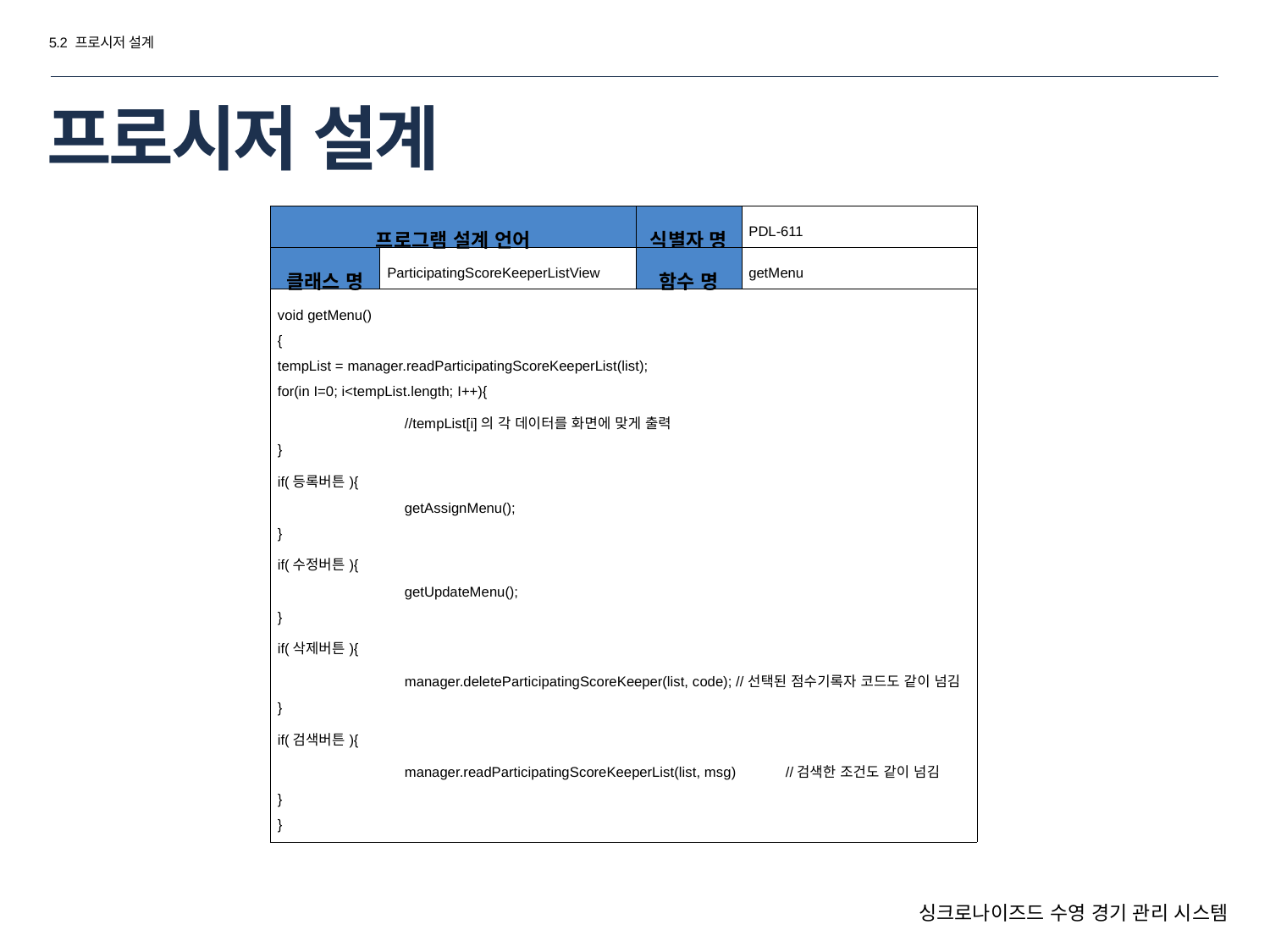

5.2 프로시저 설계
# 프로시저 설계
| 프로그램 설계 언어 |  | 식별자 명 | PDL-611 |
| --- | --- | --- | --- |
| 클래스 명 | ParticipatingScoreKeeperListView | 함수 명 | getMenu |
| void getMenu() { tempList = manager.readParticipatingScoreKeeperList(list); for(in I=0; i<tempList.length; I++){ //tempList[i]의 각 데이터를 화면에 맞게 출력 } if(등록버튼){ getAssignMenu(); } if(수정버튼){ getUpdateMenu(); } if(삭제버튼){ manager.deleteParticipatingScoreKeeper(list, code); //선택된 점수기록자 코드도 같이 넘김 } if(검색버튼){ manager.readParticipatingScoreKeeperList(list, msg) //검색한 조건도 같이 넘김 } } |  |  |  |
싱크로나이즈드 수영 경기 관리 시스템